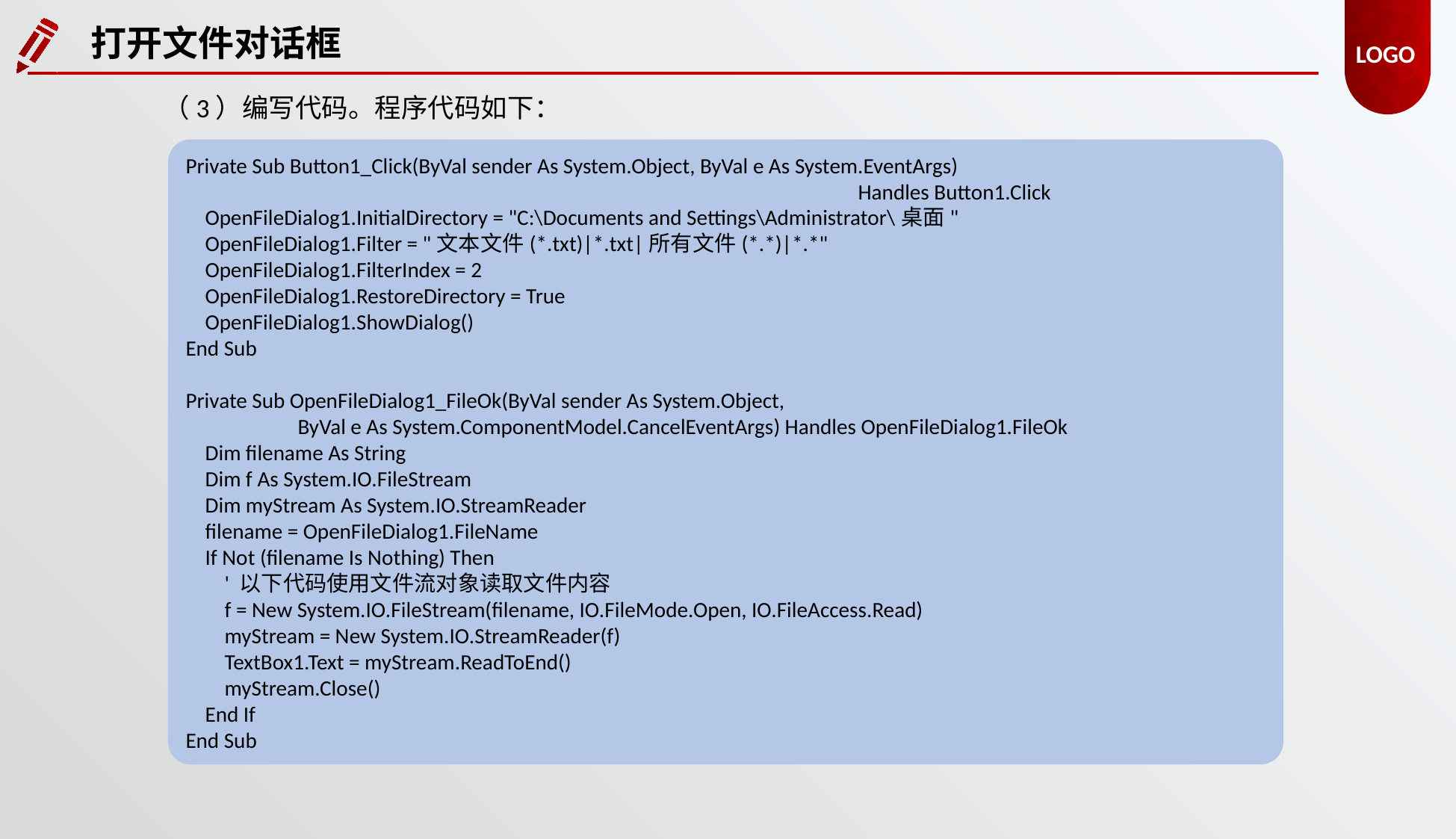

打开文件对话框
（3）编写代码。程序代码如下：
Private Sub Button1_Click(ByVal sender As System.Object, ByVal e As System.EventArgs)
						Handles Button1.Click
    OpenFileDialog1.InitialDirectory = "C:\Documents and Settings\Administrator\桌面"
    OpenFileDialog1.Filter = "文本文件(*.txt)|*.txt|所有文件(*.*)|*.*"
    OpenFileDialog1.FilterIndex = 2
    OpenFileDialog1.RestoreDirectory = True
    OpenFileDialog1.ShowDialog()
End Sub

Private Sub OpenFileDialog1_FileOk(ByVal sender As System.Object,
	ByVal e As System.ComponentModel.CancelEventArgs) Handles OpenFileDialog1.FileOk
    Dim filename As String
    Dim f As System.IO.FileStream
    Dim myStream As System.IO.StreamReader
    filename = OpenFileDialog1.FileName
    If Not (filename Is Nothing) Then
        ' 以下代码使用文件流对象读取文件内容
        f = New System.IO.FileStream(filename, IO.FileMode.Open, IO.FileAccess.Read)
        myStream = New System.IO.StreamReader(f)
        TextBox1.Text = myStream.ReadToEnd()
        myStream.Close()
    End If
End Sub